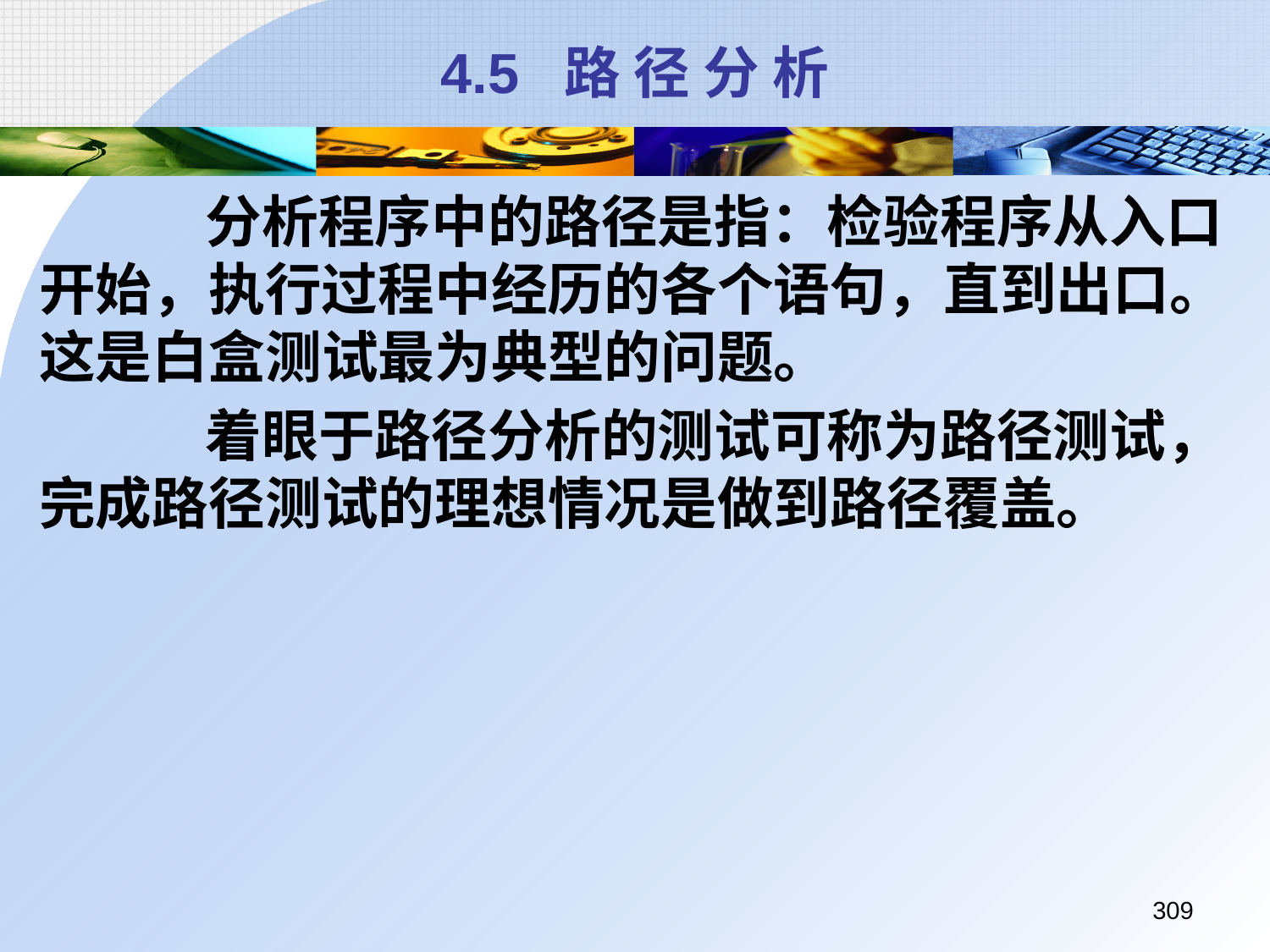

# 4.5  路 径 分 析
		  分析程序中的路径是指：检验程序从入口开始，执行过程中经历的各个语句，直到出口。这是白盒测试最为典型的问题。
		  着眼于路径分析的测试可称为路径测试，完成路径测试的理想情况是做到路径覆盖。
309